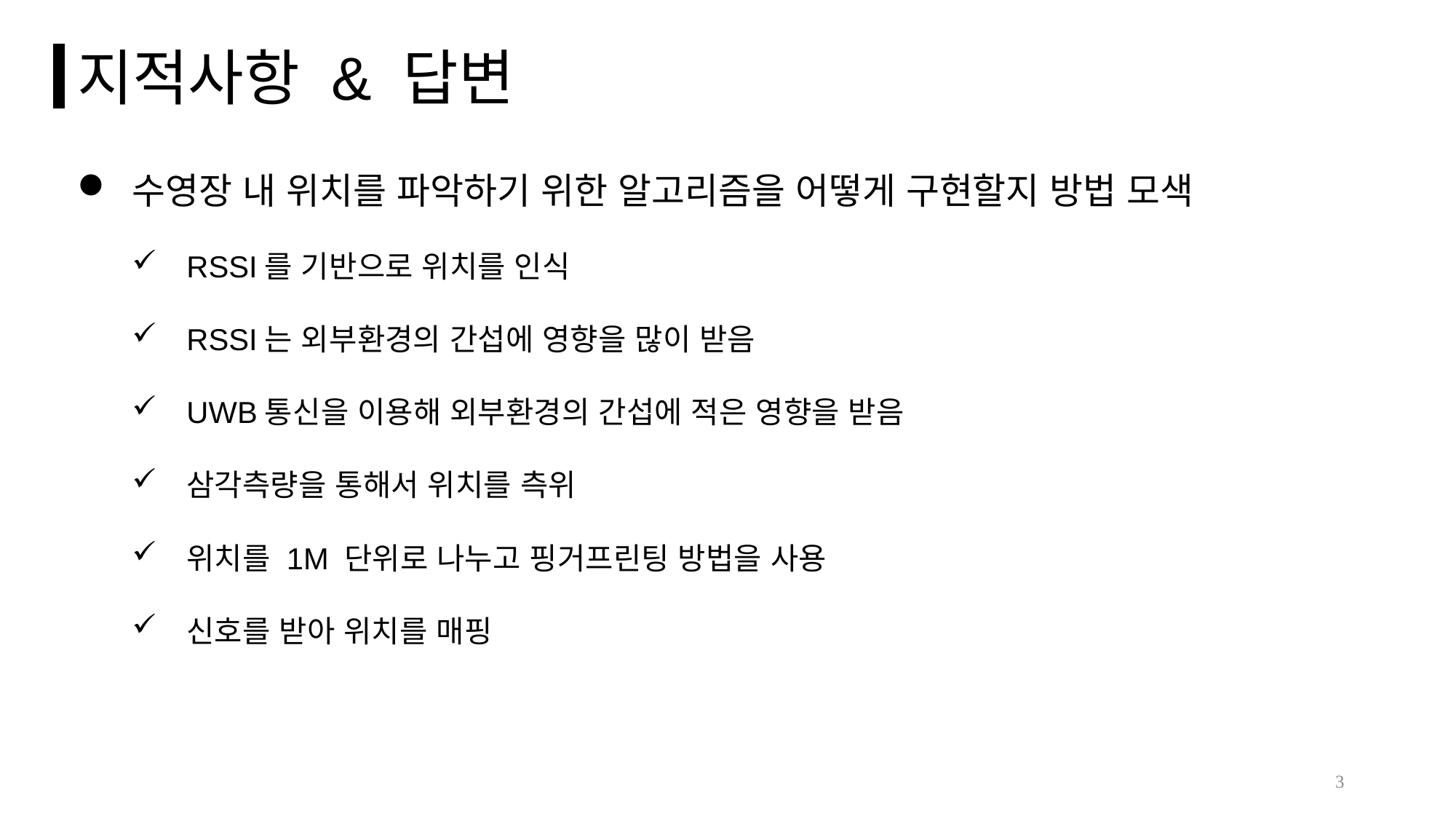

지적사항 & 답변

수영장 내 위치를 파악하기 위한 알고리즘을 어떻게 구현할지 방법 모색
RSSI를 기반으로 위치를 인식
RSSI는 외부환경의 간섭에 영향을 많이 받음
UWB통신을 이용해 외부환경의 간섭에 적은 영향을 받음
삼각측량을 통해서 위치를 측위
위치를 1M 단위로 나누고 핑거프린팅 방법을 사용
신호를 받아 위치를 매핑
3